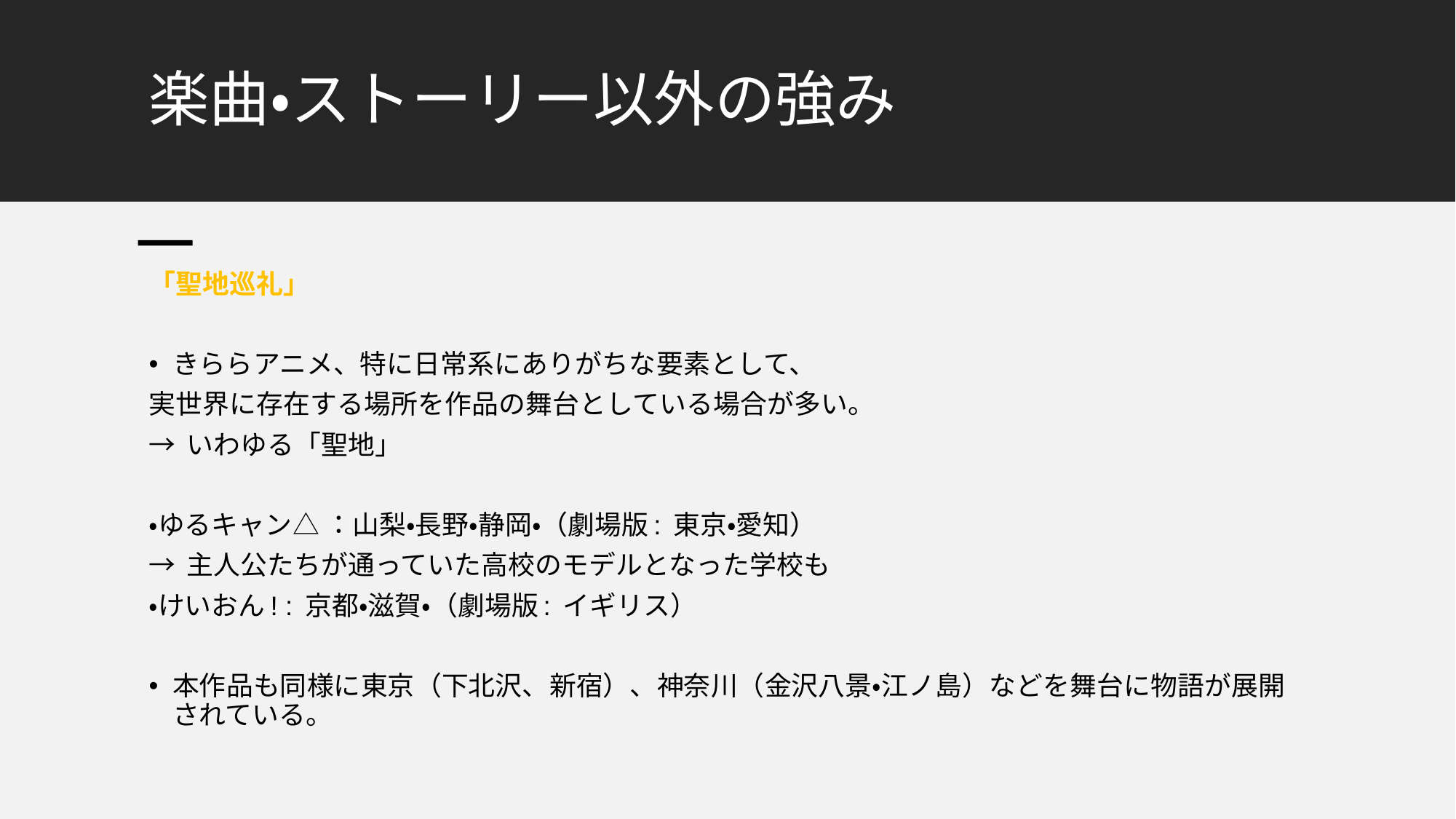

# 楽曲・ストーリー以外の強み

「聖地巡礼」

きららアニメ、特に日常系にありがちな要素として、
実世界に存在する場所を作品の舞台としている場合が多い。
→ いわゆる「聖地」

・ゆるキャン△ ：山梨・長野・静岡・（劇場版: 東京・愛知）
→ 主人公たちが通っていた高校のモデルとなった学校も
・けいおん! : 京都・滋賀・（劇場版: イギリス）

本作品も同様に東京（下北沢、新宿）、神奈川（金沢八景・江ノ島）などを舞台に物語が展開されている。